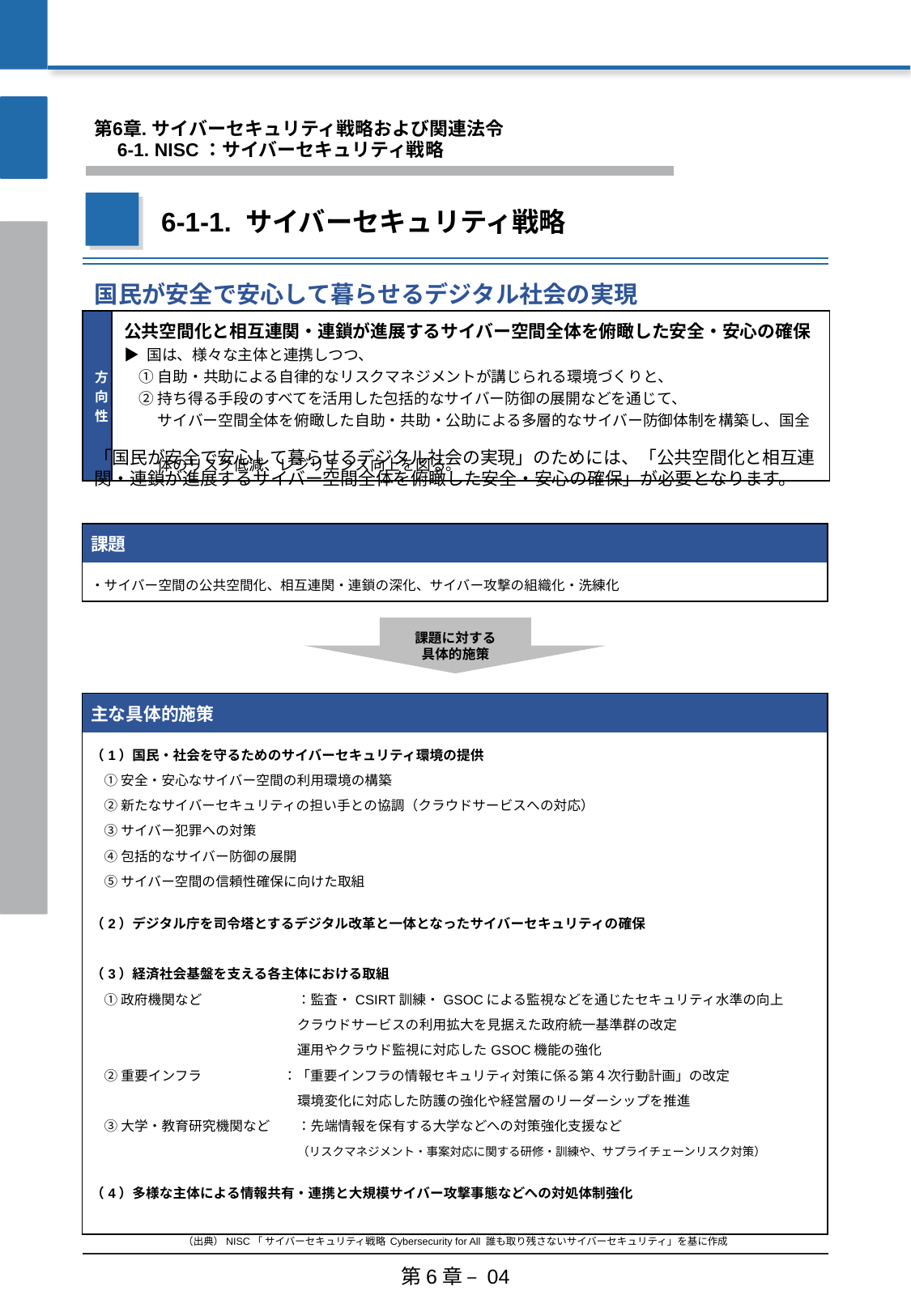

第6章. サイバーセキュリティ戦略および関連法令
　6-1. NISC：サイバーセキュリティ戦略
6-1-1. サイバーセキュリティ戦略
国民が安全で安心して暮らせるデジタル社会の実現
| 方向性 | 公共空間化と相互連関・連鎖が進展するサイバー空間全体を俯瞰した安全・安心の確保 ▶ 国は、様々な主体と連携しつつ、 　① 自助・共助による自律的なリスクマネジメントが講じられる環境づくりと、　 　② 持ち得る手段のすべてを活用した包括的なサイバー防御の展開などを通じて、 　　 サイバー空間全体を俯瞰した自助・共助・公助による多層的なサイバー防御体制を構築し、国全　　 　　 体のリスク低減、レジリエンス向上を図る。 |
| --- | --- |
「国民が安全で安心して暮らせるデジタル社会の実現」のためには、「公共空間化と相互連関・連鎖が進展するサイバー空間全体を俯瞰した安全・安心の確保」が必要となります。
| 課題 |
| --- |
| ・サイバー空間の公共空間化、相互連関・連鎖の深化、サイバー攻撃の組織化・洗練化 |
|  |

課題に対する
具体的施策
| 主な具体的施策 |
| --- |
| （1）国民・社会を守るためのサイバーセキュリティ環境の提供 　① 安全・安心なサイバー空間の利用環境の構築 　② 新たなサイバーセキュリティの担い手との協調（クラウドサービスへの対応） 　③ サイバー犯罪への対策 　④ 包括的なサイバー防御の展開 　⑤ サイバー空間の信頼性確保に向けた取組 （2）デジタル庁を司令塔とするデジタル改革と一体となったサイバーセキュリティの確保 （3）経済社会基盤を支える各主体における取組 　① 政府機関など　　　　　　　：監査・CSIRT訓練・GSOCによる監視などを通じたセキュリティ水準の向上 　　　　　　　　　　　　　　　クラウドサービスの利用拡大を見据えた政府統一基準群の改定 　　　　　　　　　　　　　　　 運用やクラウド監視に対応したGSOC機能の強化 　② 重要インフラ　　　　　　：「重要インフラの情報セキュリティ対策に係る第４次行動計画」の改定 　　　　　　　　　　　　　　　環境変化に対応した防護の強化や経営層のリーダーシップを推進 　③ 大学・教育研究機関など　　：先端情報を保有する大学などへの対策強化支援など 　　 　　　　　　　　　　　　　（リスクマネジメント・事案対応に関する研修・訓練や、サプライチェーンリスク対策） （4）多様な主体による情報共有・連携と大規模サイバー攻撃事態などへの対処体制強化 |
（出典）NISC「 サイバーセキュリティ戦略 Cybersecurity for All 誰も取り残さないサイバーセキュリティ」を基に作成
第6章 – 04